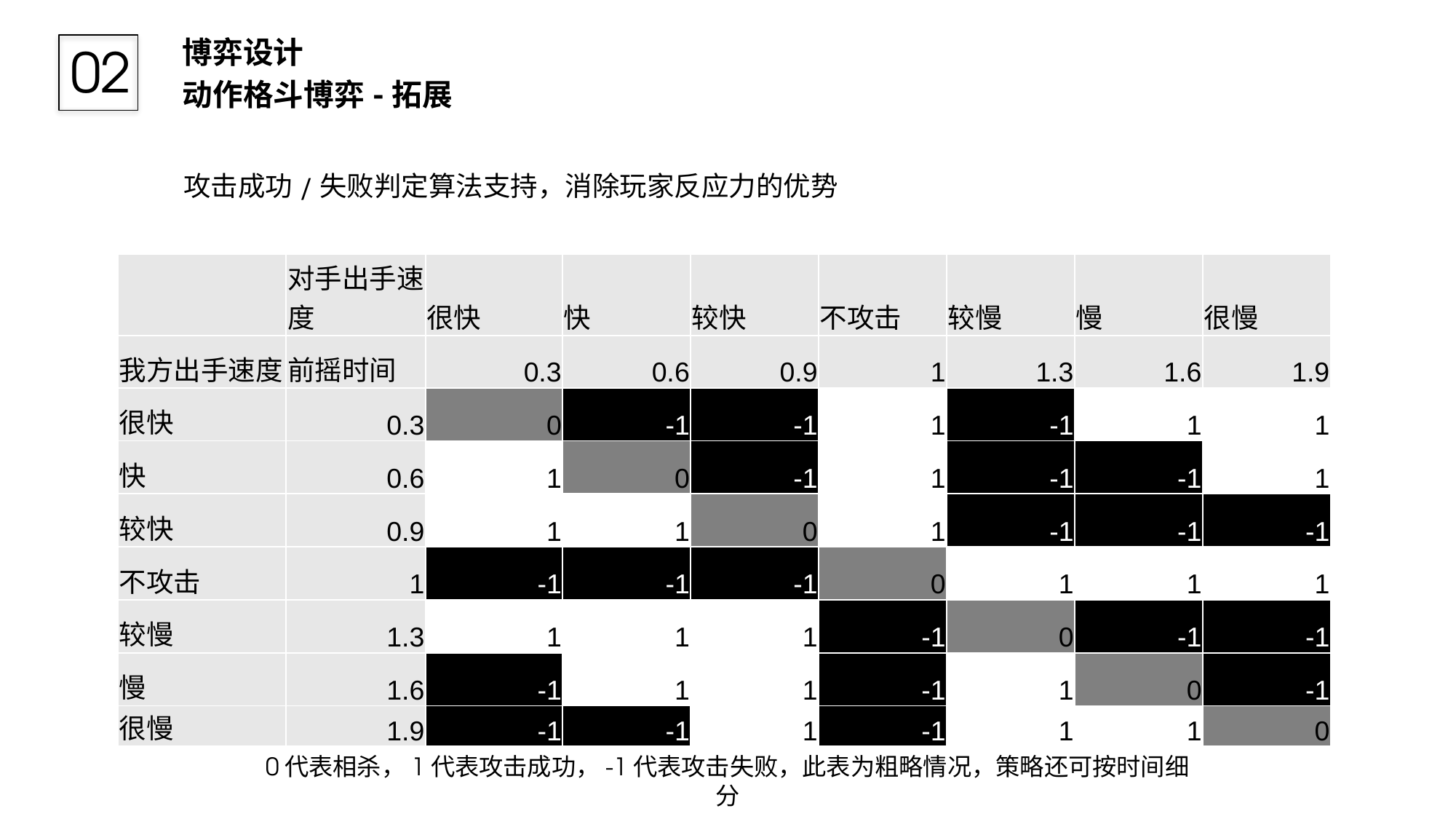

博弈设计
动作格斗博弈-拓展
02
攻击成功/失败判定算法支持，消除玩家反应力的优势
|  | 对手出手速度 | 很快 | 快 | 较快 | 不攻击 | 较慢 | 慢 | 很慢 |
| --- | --- | --- | --- | --- | --- | --- | --- | --- |
| 我方出手速度 | 前摇时间 | 0.3 | 0.6 | 0.9 | 1 | 1.3 | 1.6 | 1.9 |
| 很快 | 0.3 | 0 | -1 | -1 | 1 | -1 | 1 | 1 |
| 快 | 0.6 | 1 | 0 | -1 | 1 | -1 | -1 | 1 |
| 较快 | 0.9 | 1 | 1 | 0 | 1 | -1 | -1 | -1 |
| 不攻击 | 1 | -1 | -1 | -1 | 0 | 1 | 1 | 1 |
| 较慢 | 1.3 | 1 | 1 | 1 | -1 | 0 | -1 | -1 |
| 慢 | 1.6 | -1 | 1 | 1 | -1 | 1 | 0 | -1 |
| 很慢 | 1.9 | -1 | -1 | 1 | -1 | 1 | 1 | 0 |
0代表相杀，1代表攻击成功，-1代表攻击失败，此表为粗略情况，策略还可按时间细分